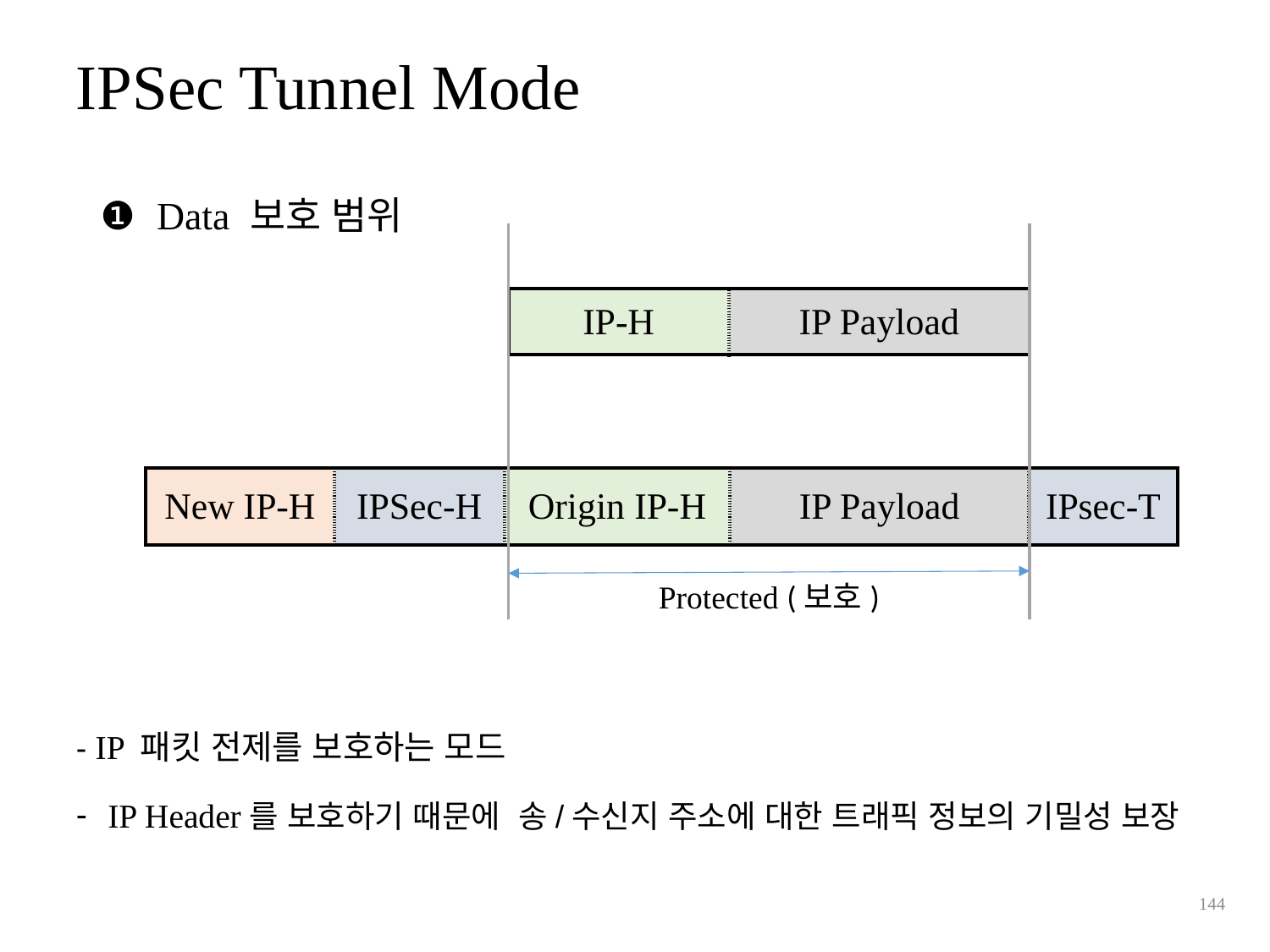

IPSec Tunnel Mode
❶  Data 보호 범위
| IP-H | IP Payload |
| --- | --- |
| New IP-H | IPSec-H | Origin IP-H | IP Payload | IPsec-T |
| --- | --- | --- | --- | --- |
Protected (보호)
- IP 패킷 전제를 보호하는 모드
IP Header를 보호하기 때문에  송/수신지 주소에 대한 트래픽 정보의 기밀성 보장

144